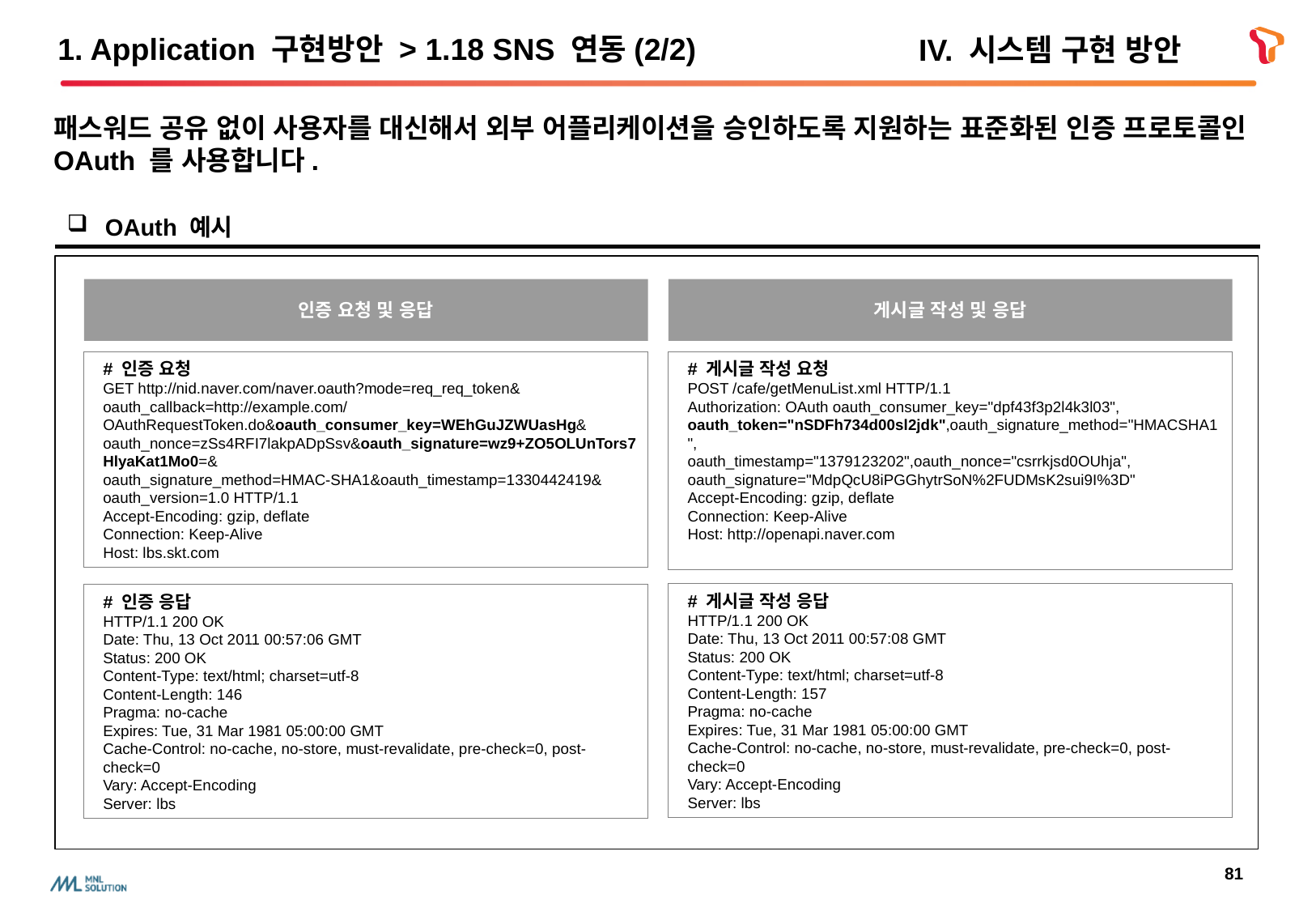

# 1. Application 구현방안 > 1.18 SNS 연동(2/2)
IV. 시스템 구현 방안
패스워드 공유 없이 사용자를 대신해서 외부 어플리케이션을 승인하도록 지원하는 표준화된 인증 프로토콜인 OAuth 를 사용합니다.
OAuth 예시

인증 요청 및 응답
게시글 작성 및 응답
# 인증 요청
GET http://nid.naver.com/naver.oauth?mode=req_req_token&
oauth_callback=http://example.com/OAuthRequestToken.do&oauth_consumer_key=WEhGuJZWUasHg&
oauth_nonce=zSs4RFI7lakpADpSsv&oauth_signature=wz9+ZO5OLUnTors7HlyaKat1Mo0=&
oauth_signature_method=HMAC-SHA1&oauth_timestamp=1330442419&
oauth_version=1.0 HTTP/1.1
Accept-Encoding: gzip, deflate
Connection: Keep-Alive
Host: lbs.skt.com
# 게시글 작성 요청
POST /cafe/getMenuList.xml HTTP/1.1
Authorization: OAuth oauth_consumer_key="dpf43f3p2l4k3l03",
oauth_token="nSDFh734d00sl2jdk",oauth_signature_method="HMACSHA1",
oauth_timestamp="1379123202",oauth_nonce="csrrkjsd0OUhja",
oauth_signature="MdpQcU8iPGGhytrSoN%2FUDMsK2sui9I%3D"
Accept-Encoding: gzip, deflate
Connection: Keep-Alive
Host: http://openapi.naver.com
# 게시글 작성 응답
HTTP/1.1 200 OK
Date: Thu, 13 Oct 2011 00:57:08 GMT
Status: 200 OK
Content-Type: text/html; charset=utf-8
Content-Length: 157
Pragma: no-cache
Expires: Tue, 31 Mar 1981 05:00:00 GMT
Cache-Control: no-cache, no-store, must-revalidate, pre-check=0, post-check=0
Vary: Accept-Encoding
Server: lbs
# 인증 응답
HTTP/1.1 200 OK
Date: Thu, 13 Oct 2011 00:57:06 GMT
Status: 200 OK
Content-Type: text/html; charset=utf-8
Content-Length: 146
Pragma: no-cache
Expires: Tue, 31 Mar 1981 05:00:00 GMT
Cache-Control: no-cache, no-store, must-revalidate, pre-check=0, post-check=0
Vary: Accept-Encoding
Server: lbs